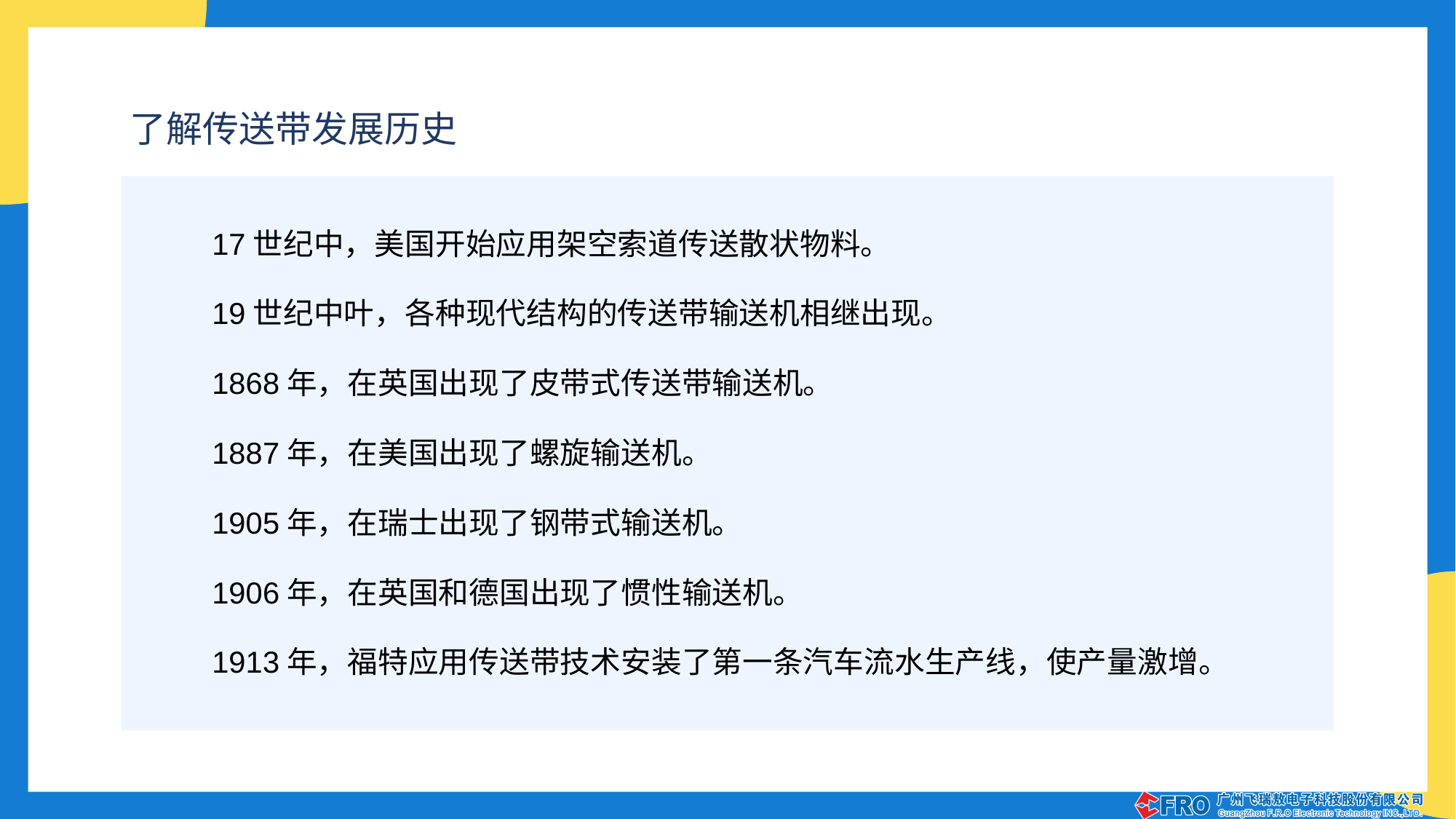

了解传送带发展历史
17世纪中，美国开始应用架空索道传送散状物料。
19世纪中叶，各种现代结构的传送带输送机相继出现。
1868年，在英国出现了皮带式传送带输送机。
1887年，在美国出现了螺旋输送机。
1905年，在瑞士出现了钢带式输送机。
1906年，在英国和德国出现了惯性输送机。
1913年，福特应用传送带技术安装了第一条汽车流水生产线，使产量激增。